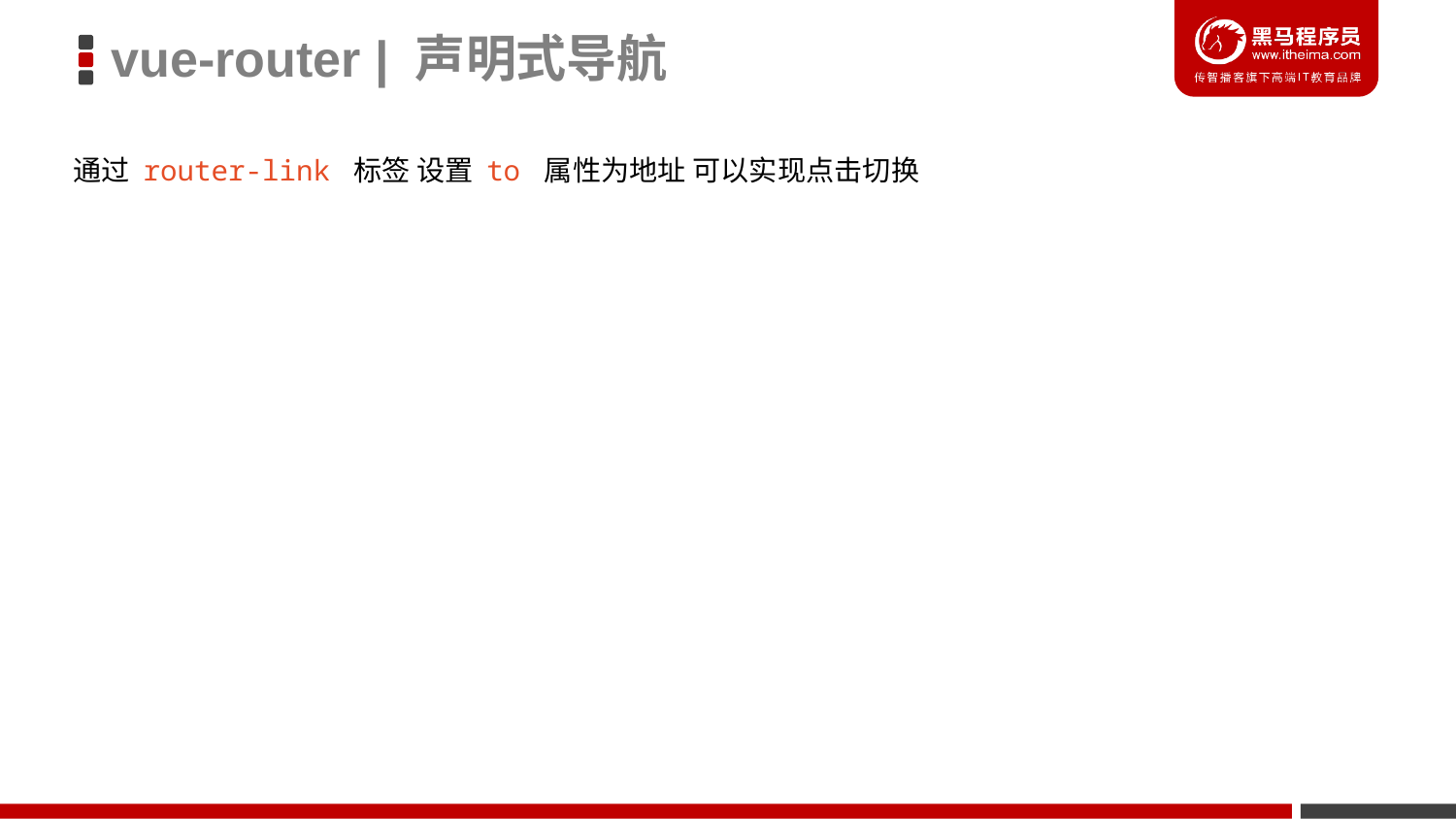

vue-router | 声明式导航
通过 router-link 标签 设置 to 属性为地址 可以实现点击切换